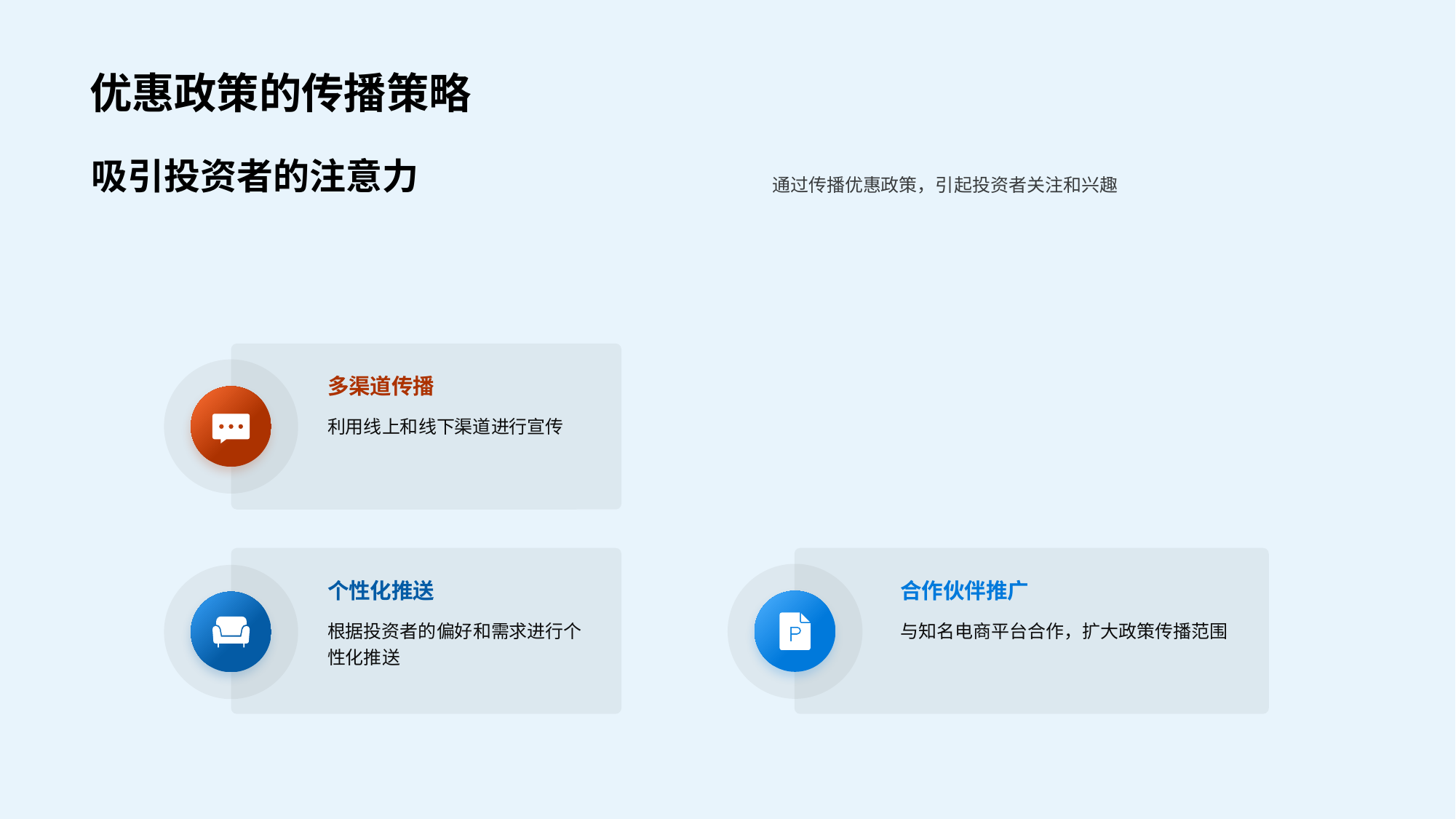

# 优惠政策的传播策略
吸引投资者的注意力
通过传播优惠政策，引起投资者关注和兴趣

多渠道传播
利用线上和线下渠道进行宣传

个性化推送
合作伙伴推广
根据投资者的偏好和需求进行个性化推送
与知名电商平台合作，扩大政策传播范围